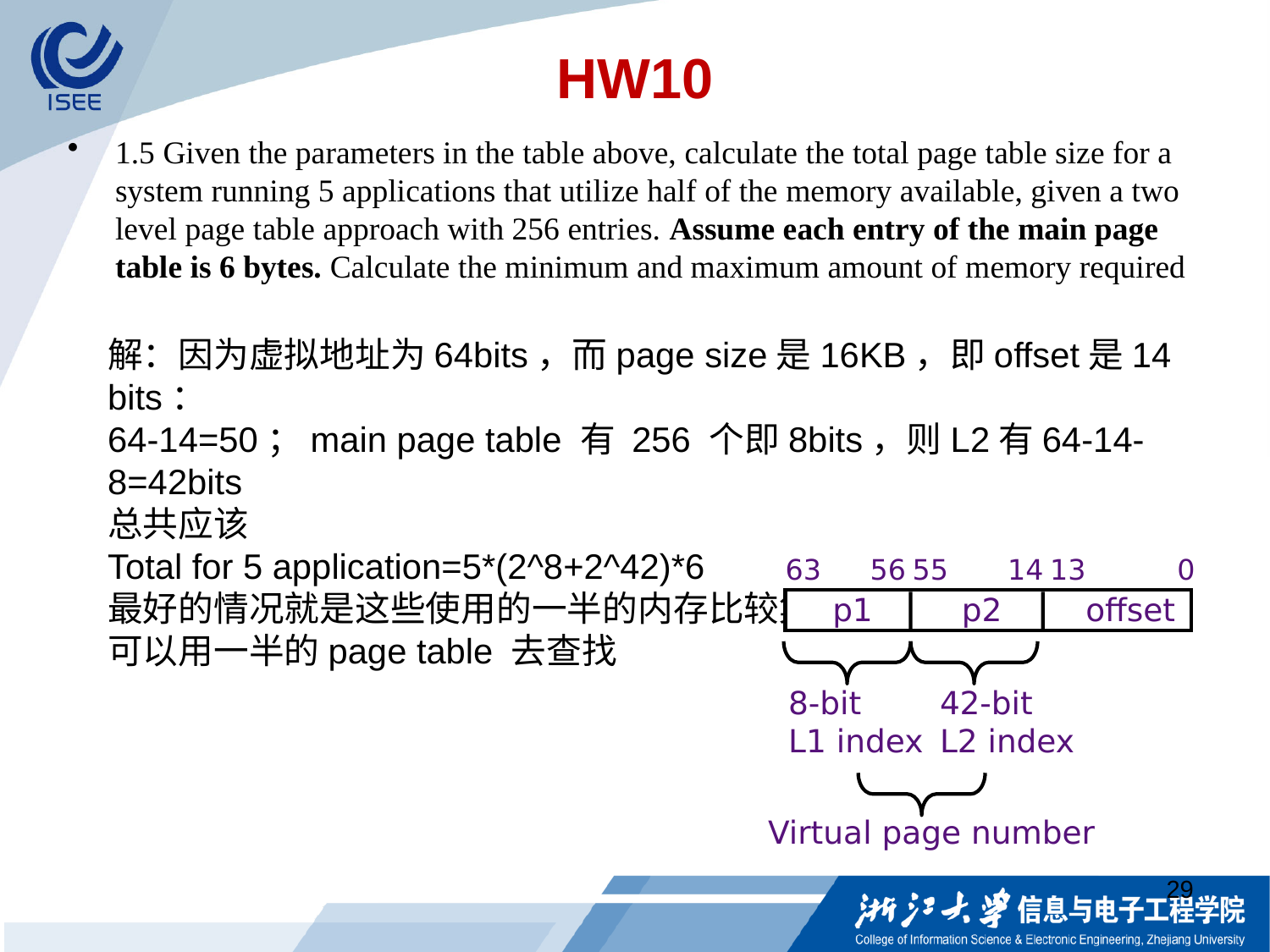

# HW10
1.5 Given the parameters in the table above, calculate the total page table size for a system running 5 applications that utilize half of the memory available, given a two level page table approach with 256 entries. Assume each entry of the main page table is 6 bytes. Calculate the minimum and maximum amount of memory required
解：因为虚拟地址为64bits，而page size是16KB，即offset是14 bits：
64-14=50；main page table 有 256 个即8bits，则L2有64-14-8=42bits
总共应该
Total for 5 application=5*(2^8+2^42)*6
最好的情况就是这些使用的一半的内存比较集中
可以用一半的page table 去查找

0
63
56
55
14
13
p1          p2         offset

8-bit
L1 index
42-bit
L2 index

Virtual page number
29